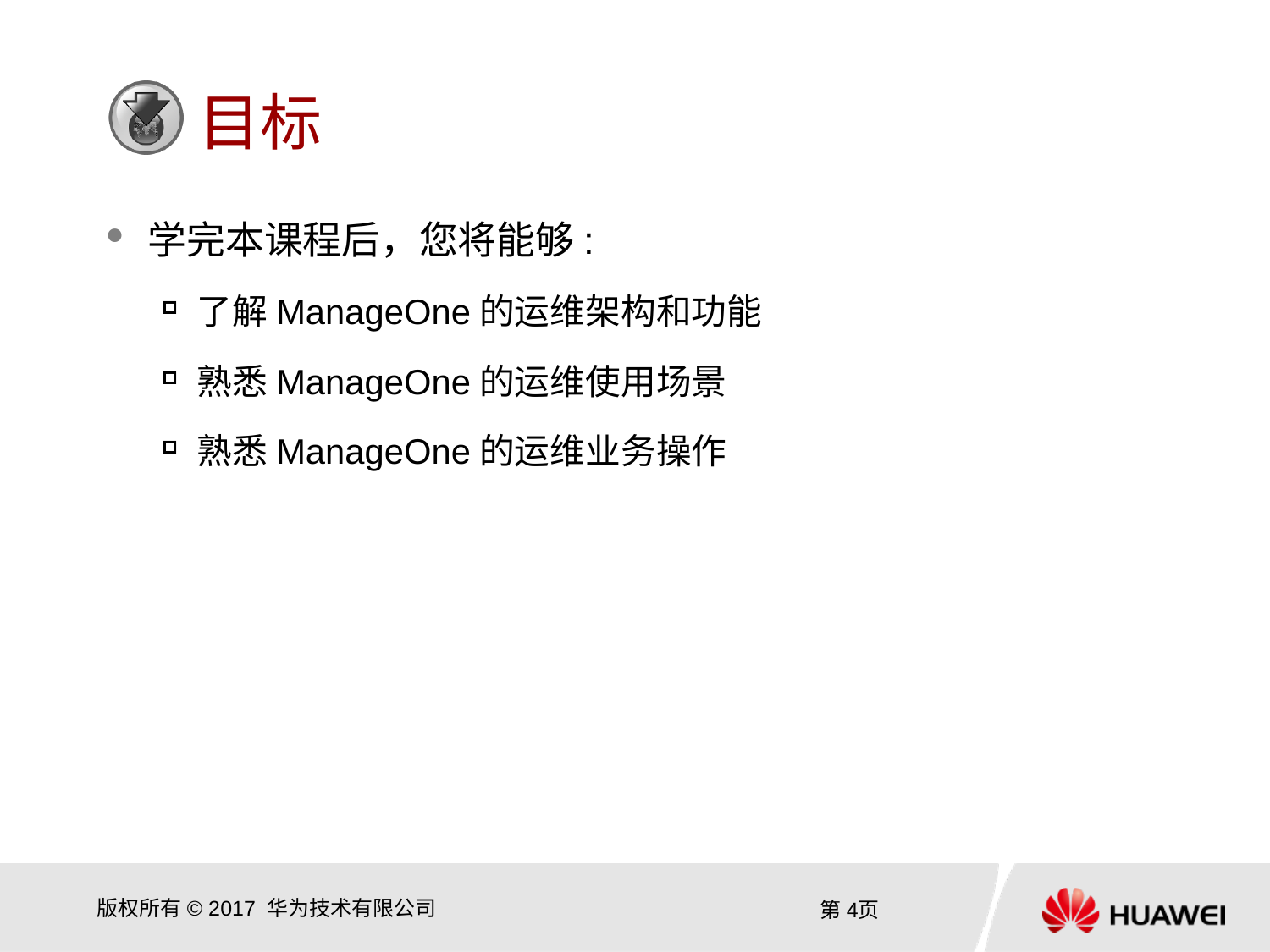

学完本课程后，您将能够:
了解ManageOne的运维架构和功能
熟悉ManageOne的运维使用场景
熟悉ManageOne的运维业务操作